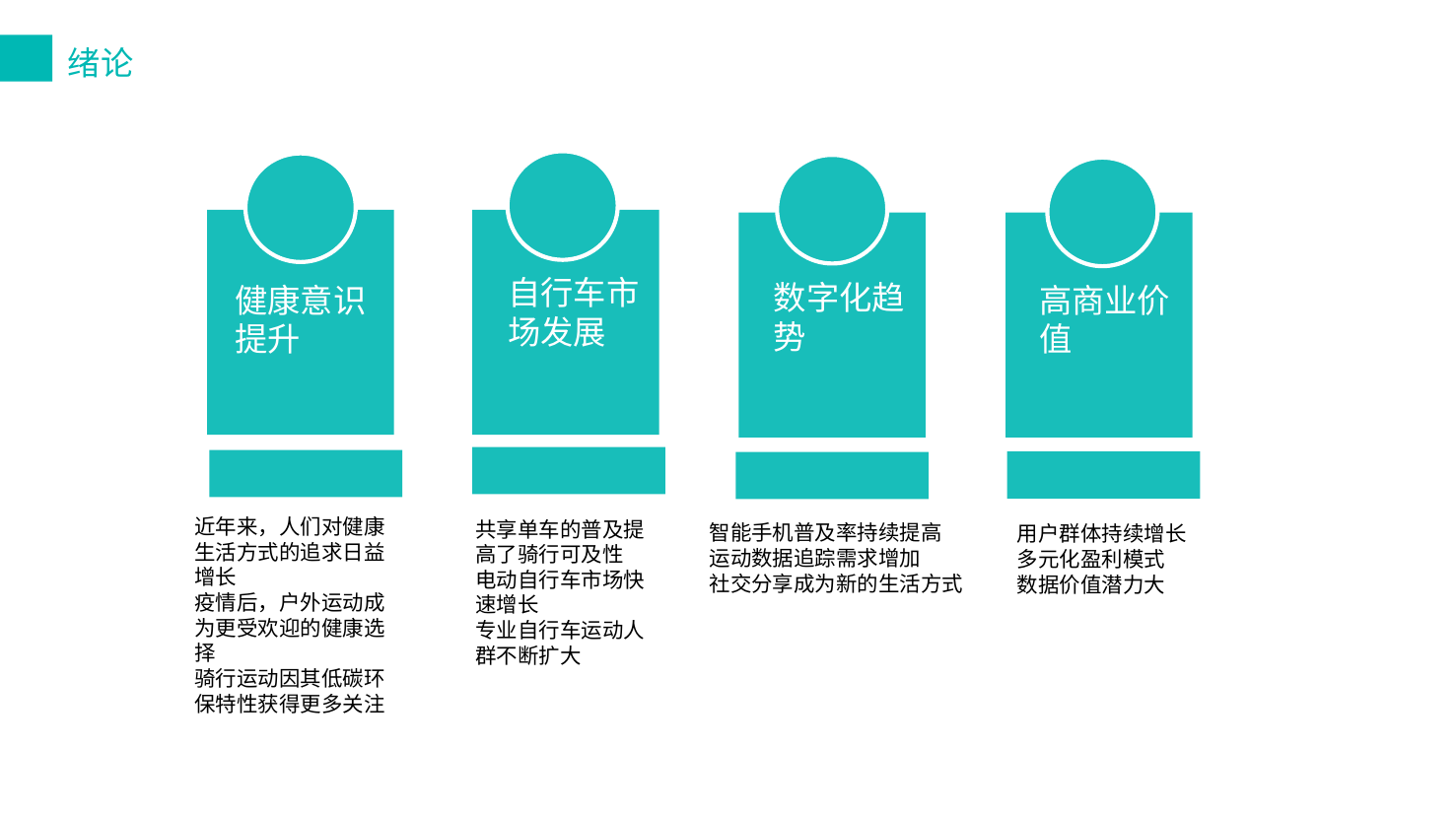

绪论

自行车市场发展
健康意识提升

数字化趋势

高商业价值

近年来，人们对健康生活方式的追求日益增长
疫情后，户外运动成为更受欢迎的健康选择
骑行运动因其低碳环保特性获得更多关注
共享单车的普及提高了骑行可及性
电动自行车市场快速增长
专业自行车运动人群不断扩大
智能手机普及率持续提高
运动数据追踪需求增加
社交分享成为新的生活方式
用户群体持续增长
多元化盈利模式
数据价值潜力大